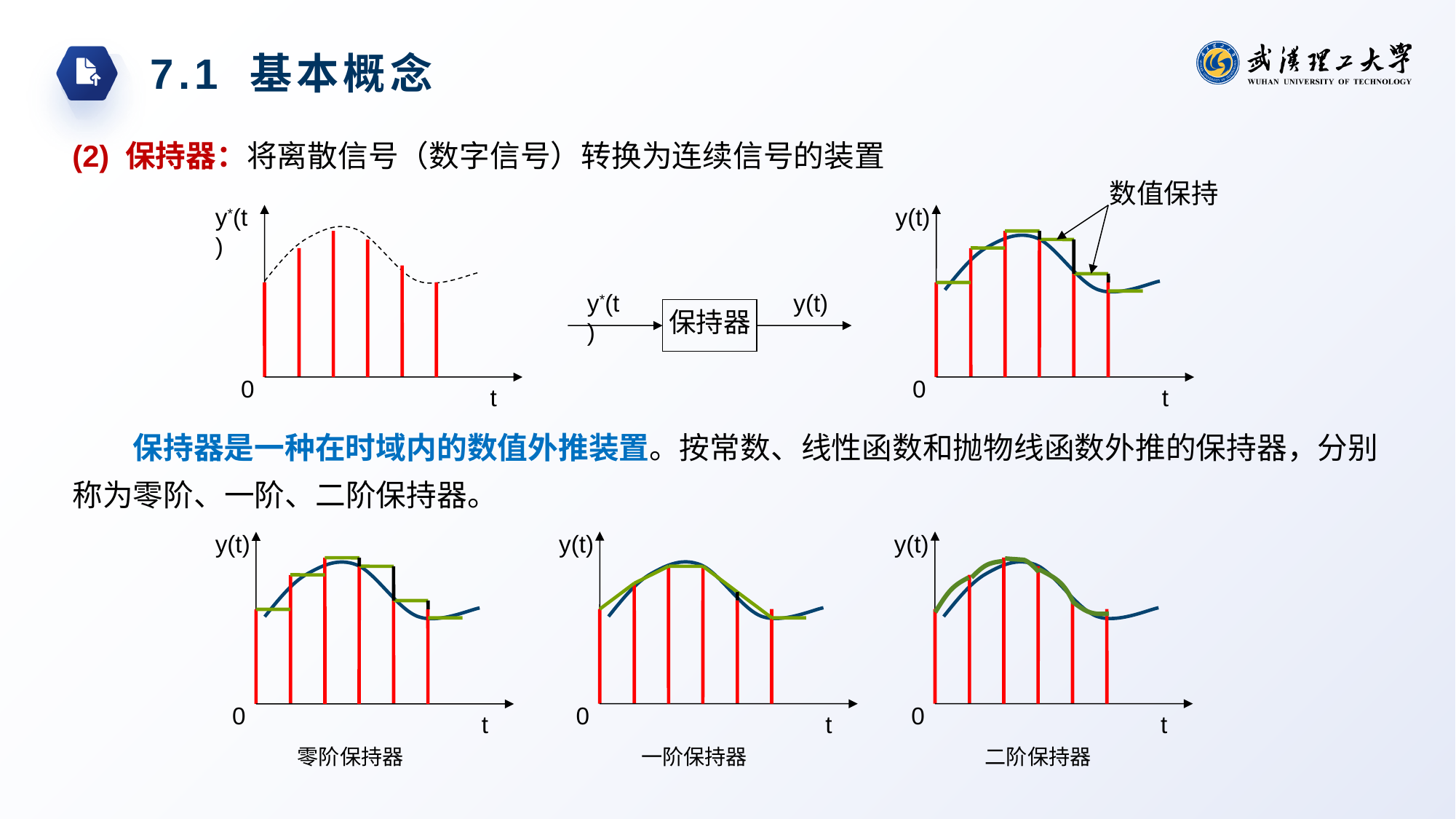

7.1 基本概念
(2) 保持器：将离散信号（数字信号）转换为连续信号的装置
数值保持
y(t)
y*(t)

y*(t)
y(t)

保持器

0
0

t

t
保持器是一种在时域内的数值外推装置。按常数、线性函数和抛物线函数外推的保持器，分别称为零阶、一阶、二阶保持器。
y(t)
y(t)
y(t)

0
0
0

t

t

t
零阶保持器
一阶保持器
二阶保持器